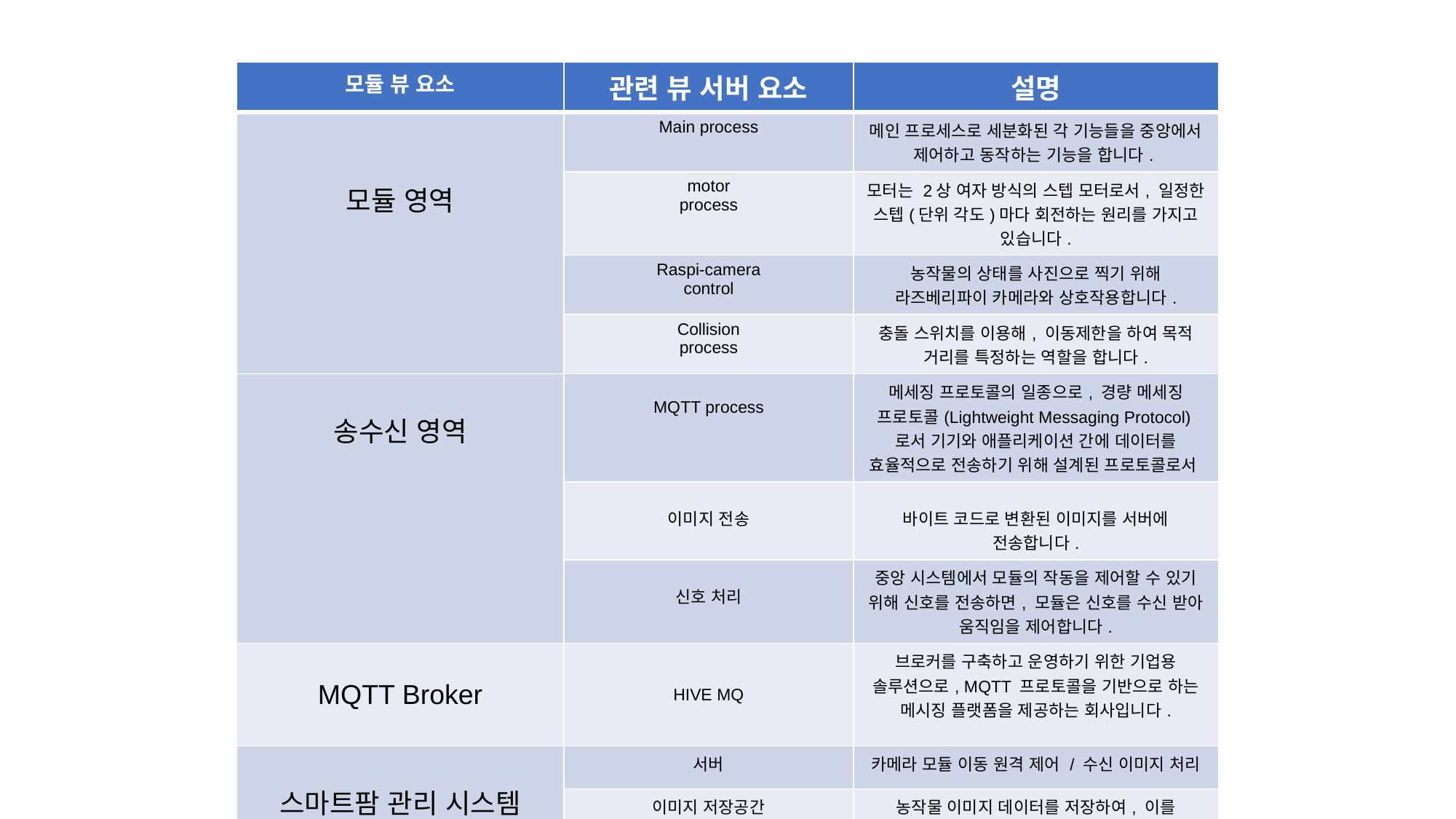

| 모듈 뷰 요소 | 관련 뷰 서버 요소 | 설명 |
| --- | --- | --- |
| 모듈 영역 | Main process | 메인 프로세스로 세분화된 각 기능들을 중앙에서 제어하고 동작하는 기능을 합니다. |
|  | motor process | 모터는 2상 여자 방식의 스텝 모터로서, 일정한 스텝(단위 각도)마다 회전하는 원리를 가지고 있습니다. |
|  | Raspi-camera control | 농작물의 상태를 사진으로 찍기 위해 라즈베리파이 카메라와 상호작용합니다. |
|  | Collision process | 충돌 스위치를 이용해, 이동제한을 하여 목적 거리를 특정하는 역할을 합니다. |
| 송수신 영역 | MQTT process | 메세징 프로토콜의 일종으로, 경량 메세징 프로토콜(Lightweight Messaging Protocol)로서 기기와 애플리케이션 간에 데이터를 효율적으로 전송하기 위해 설계된 프로토콜로서 |
|  | 이미지 전송 | 바이트 코드로 변환된 이미지를 서버에 전송합니다. |
|  | 신호 처리 | 중앙 시스템에서 모듈의 작동을 제어할 수 있기 위해 신호를 전송하면, 모듈은 신호를 수신 받아 움직임을 제어합니다. |
| MQTT Broker | HIVE MQ | 브로커를 구축하고 운영하기 위한 기업용 솔루션으로, MQTT 프로토콜을 기반으로 하는 메시징 플랫폼을 제공하는 회사입니다. |
| 스마트팜 관리 시스템 | 서버 | 카메라 모듈 이동 원격 제어 / 수신 이미지 처리 |
|  | 이미지 저장공간 | 농작물 이미지 데이터를 저장하여, 이를 농병충해 유무, 생육상태 관리 등을 할 수 있습니다. |